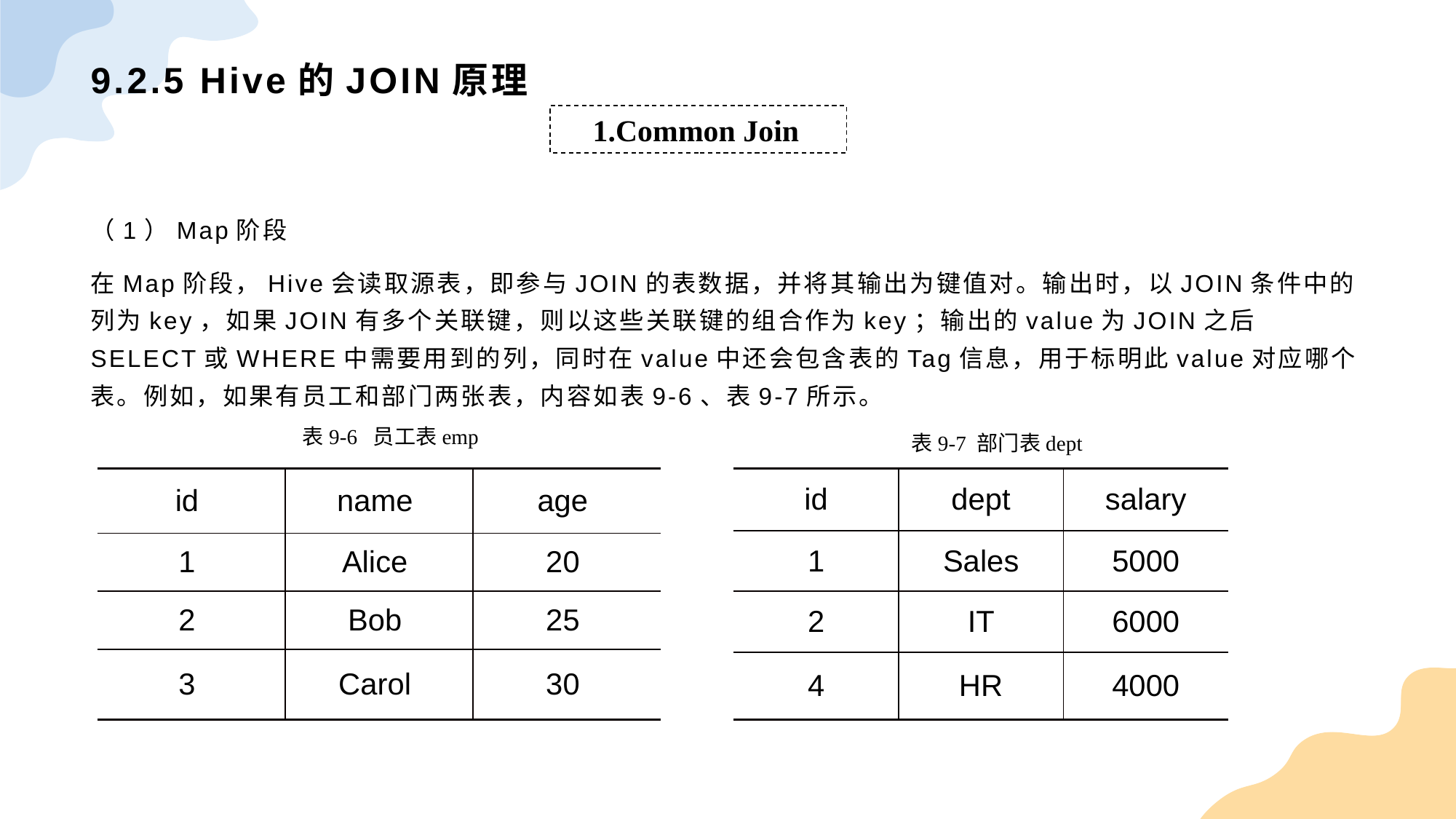

# 9.2.5 Hive的JOIN原理
1.Common Join
（1）Map阶段
在Map阶段，Hive会读取源表，即参与JOIN的表数据，并将其输出为键值对。输出时，以JOIN条件中的列为key，如果JOIN有多个关联键，则以这些关联键的组合作为key；输出的value为JOIN之后SELECT或WHERE中需要用到的列，同时在value中还会包含表的Tag信息，用于标明此value对应哪个表。例如，如果有员工和部门两张表，内容如表9-6、表9-7所示。

表9-6  员工表emp
表9-7 部门表dept
| id | name | age |
| --- | --- | --- |
| 1 | Alice | 20 |
| 2 | Bob | 25 |
| 3 | Carol | 30 |
| id | dept | salary |
| --- | --- | --- |
| 1 | Sales | 5000 |
| 2 | IT | 6000 |
| 4 | HR | 4000 |